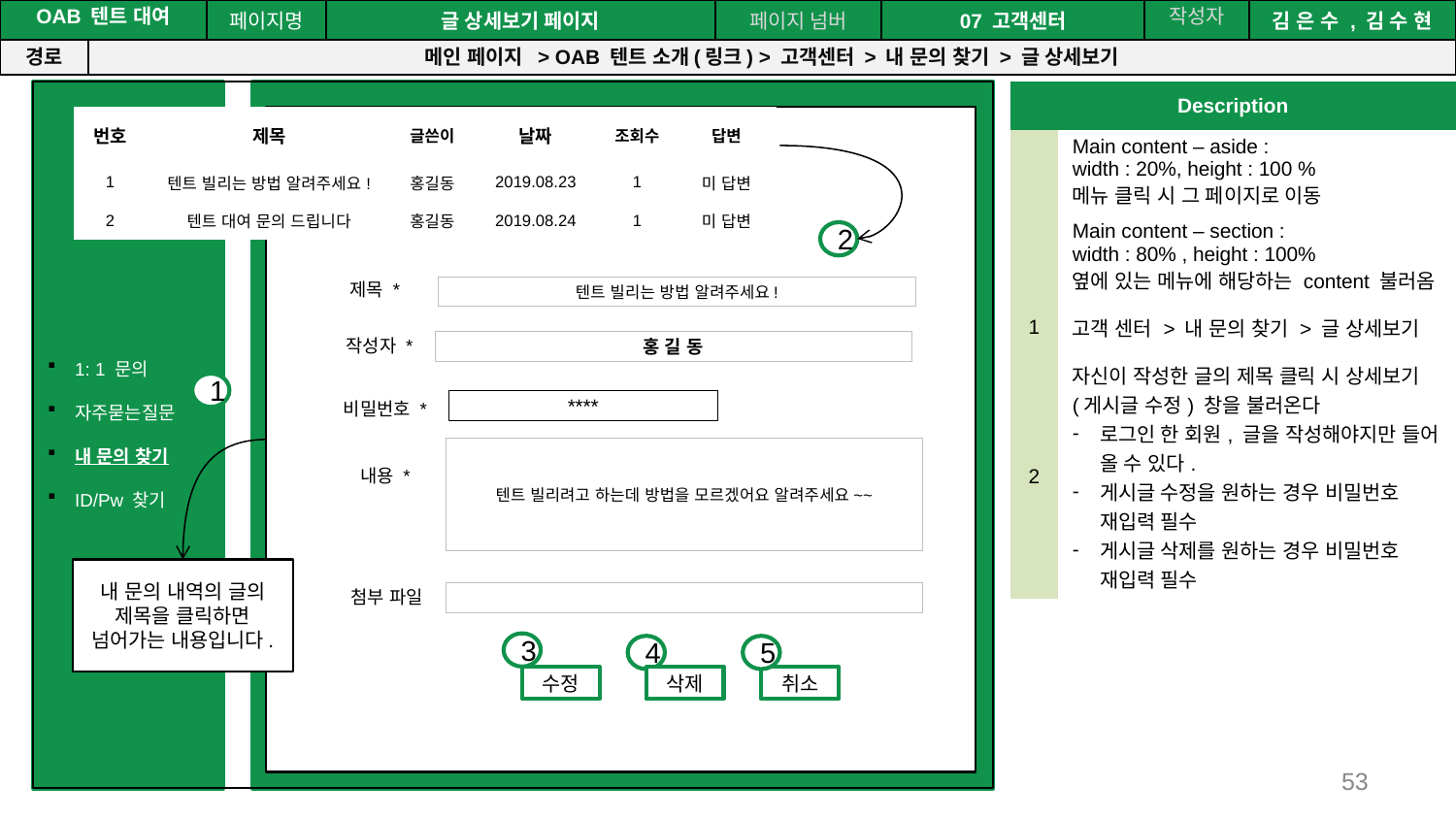

공간(오피스) 대여 시스템
| OAB 텐트 대여 |  | 페이지명 | 글 상세보기 페이지 | 페이지 넘버 | 07 고객센터 | 작성자 | 김 은 수 , 김 수 현 |
| --- | --- | --- | --- | --- | --- | --- | --- |
| 경로 | 메인 페이지 > OAB 텐트 소개(링크) > 고객센터 > 내 문의 찾기 > 글 상세보기 |  |  |  |  |  |  |
| Description |  |
| --- | --- |
|  | Main content – aside : width : 20%, height : 100 % 메뉴 클릭 시 그 페이지로 이동 |
|  | Main content – section : width : 80% , height : 100% 옆에 있는 메뉴에 해당하는 content 불러옴 |
| 1 | 고객 센터 > 내 문의 찾기 > 글 상세보기 |
| 2 | 자신이 작성한 글의 제목 클릭 시 상세보기 (게시글 수정) 창을 불러온다 로그인 한 회원, 글을 작성해야지만 들어 올 수 있다. 게시글 수정을 원하는 경우 비밀번호 재입력 필수 게시글 삭제를 원하는 경우 비밀번호 재입력 필수 |

1: 1 문의
자주묻는질문
내 문의 찾기
ID/Pw 찾기

| 번호 | 제목 | 글쓴이 | 날짜 | 조회수 | 답변 |
| --- | --- | --- | --- | --- | --- |
| 1 | 텐트 빌리는 방법 알려주세요! | 홍길동 | 2019.08.23 | 1 | 미 답변 |
| 2 | 텐트 대여 문의 드립니다 | 홍길동 | 2019.08.24 | 1 | 미 답변 |
2
제목 *
텐트 빌리는 방법 알려주세요!
작성자 *
홍 길 동
비밀번호 *
****
텐트 빌리려고 하는데 방법을 모르겠어요 알려주세요~~
내용 *
첨부 파일

1
내 문의 내역의 글의
제목을 클릭하면 넘어가는 내용입니다.
3
4
5
수정
삭제
취소
53